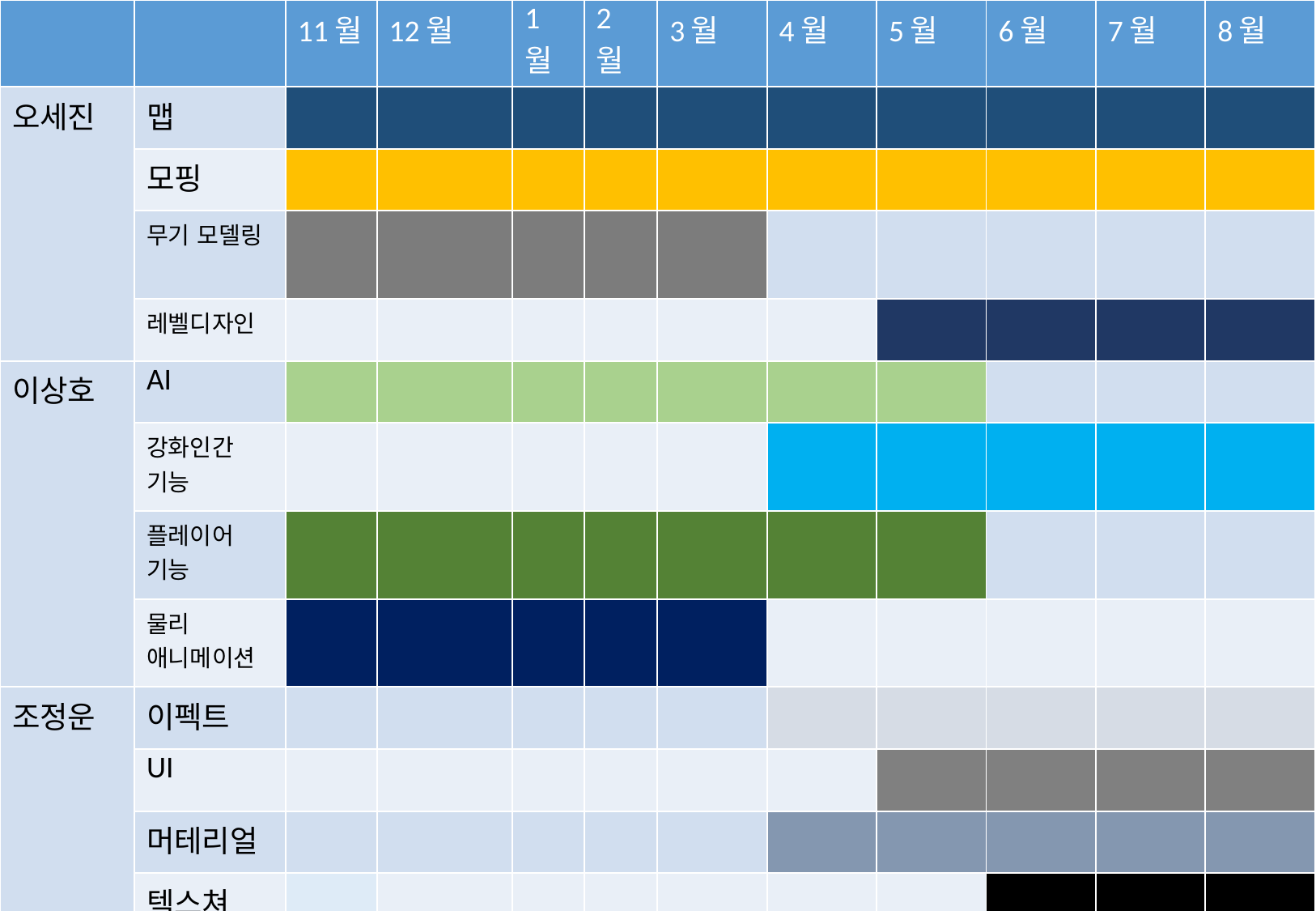

|  |  | 11월 | 12월 | 1월 | 2월 | 3월 | 4월 | 5월 | 6월 | 7월 | 8월 |
| --- | --- | --- | --- | --- | --- | --- | --- | --- | --- | --- | --- |
| 오세진 | 맵 |  |  |  |  |  |  |  |  |  |  |
|  | 모핑 |  |  |  |  |  |  |  |  |  |  |
|  | 무기 모델링 |  |  |  |  |  |  |  |  |  |  |
|  | 레벨디자인 |  |  |  |  |  |  |  |  |  |  |
| 이상호 | AI |  |  |  |  |  |  |  |  |  |  |
|  | 강화인간 기능 |  |  |  |  |  |  |  |  |  |  |
|  | 플레이어 기능 |  |  |  |  |  |  |  |  |  |  |
|  | 물리 애니메이션 |  |  |  |  |  |  |  |  |  |  |
| 조정운 | 이펙트 |  |  |  |  |  |  |  |  |  |  |
|  | UI |  |  |  |  |  |  |  |  |  |  |
|  | 머테리얼 |  |  |  |  |  |  |  |  |  |  |
|  | 텍스쳐 |  |  |  |  |  |  |  |  |  |  |